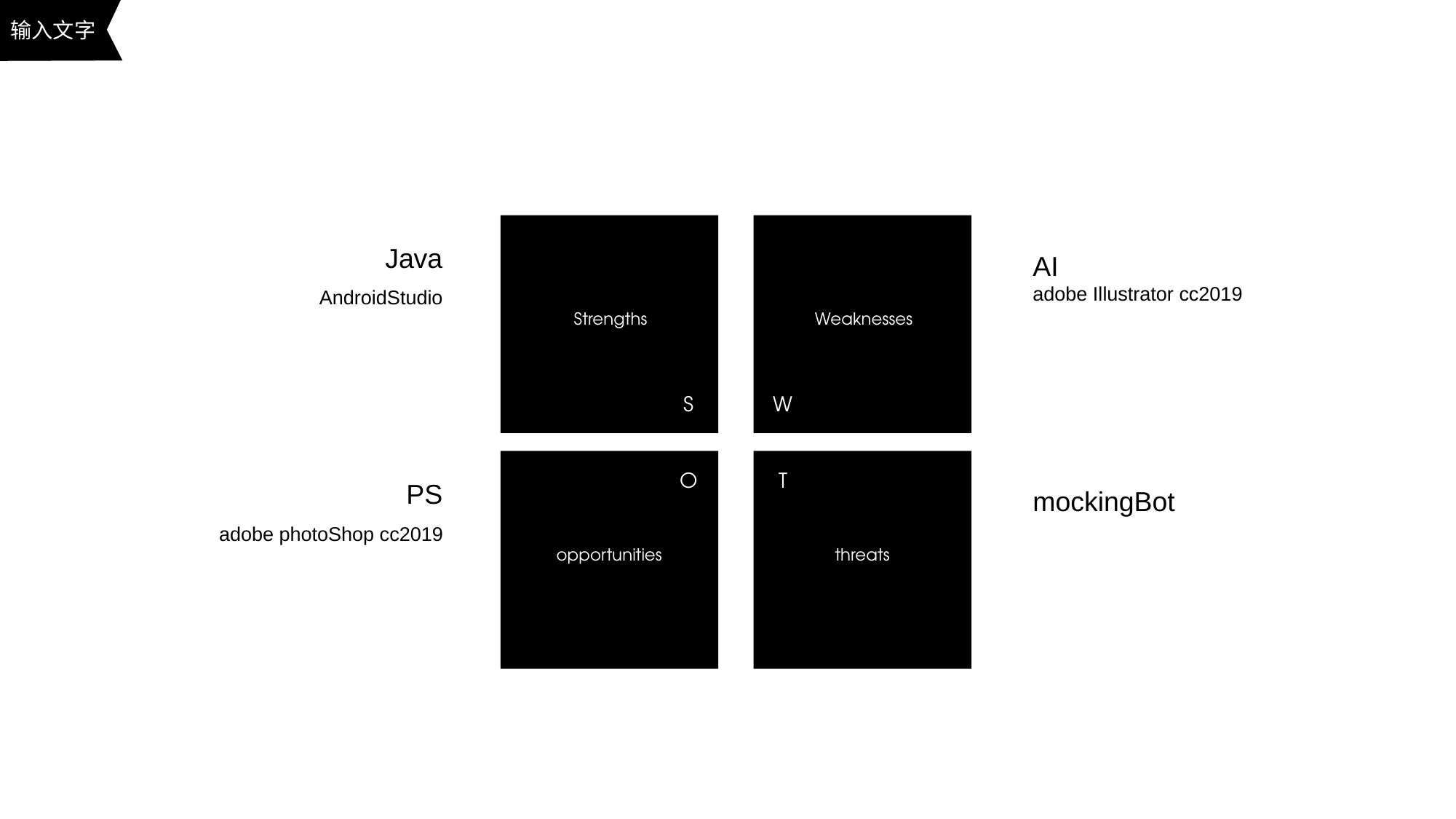

输入文字

Java
AndroidStudio
AI
adobe Illustrator cc2019
Strengths
Weaknesses
S
W

O

T
PS
adobe photoShop cc2019
mockingBot

opportunities
threats